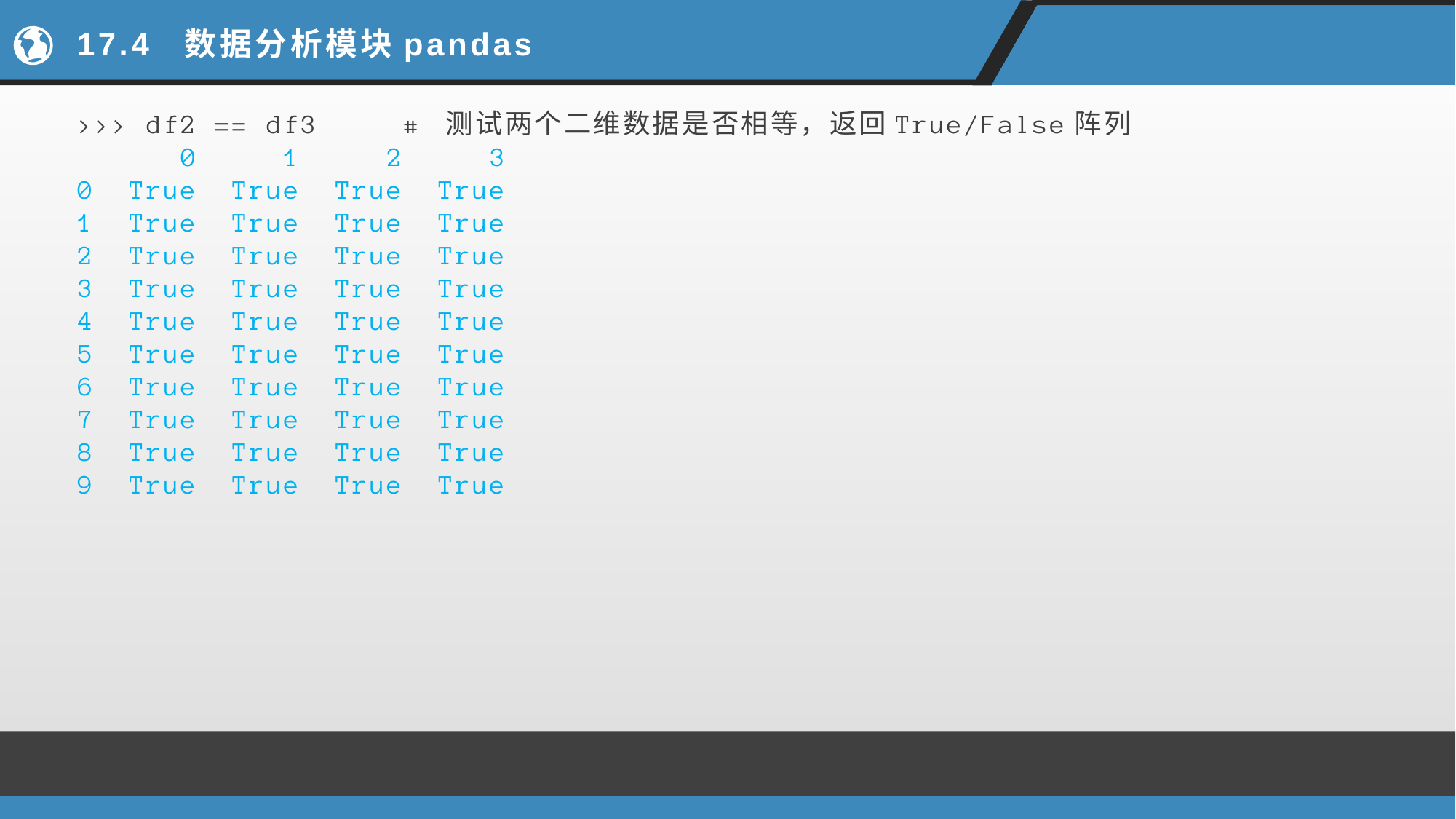

# 17.4  数据分析模块pandas

>>> df2 == df3     # 测试两个二维数据是否相等，返回True/False阵列
      0     1     2     3
0  True  True  True  True
1  True  True  True  True
2  True  True  True  True
3  True  True  True  True
4  True  True  True  True
5  True  True  True  True
6  True  True  True  True
7  True  True  True  True
8  True  True  True  True
9  True  True  True  True